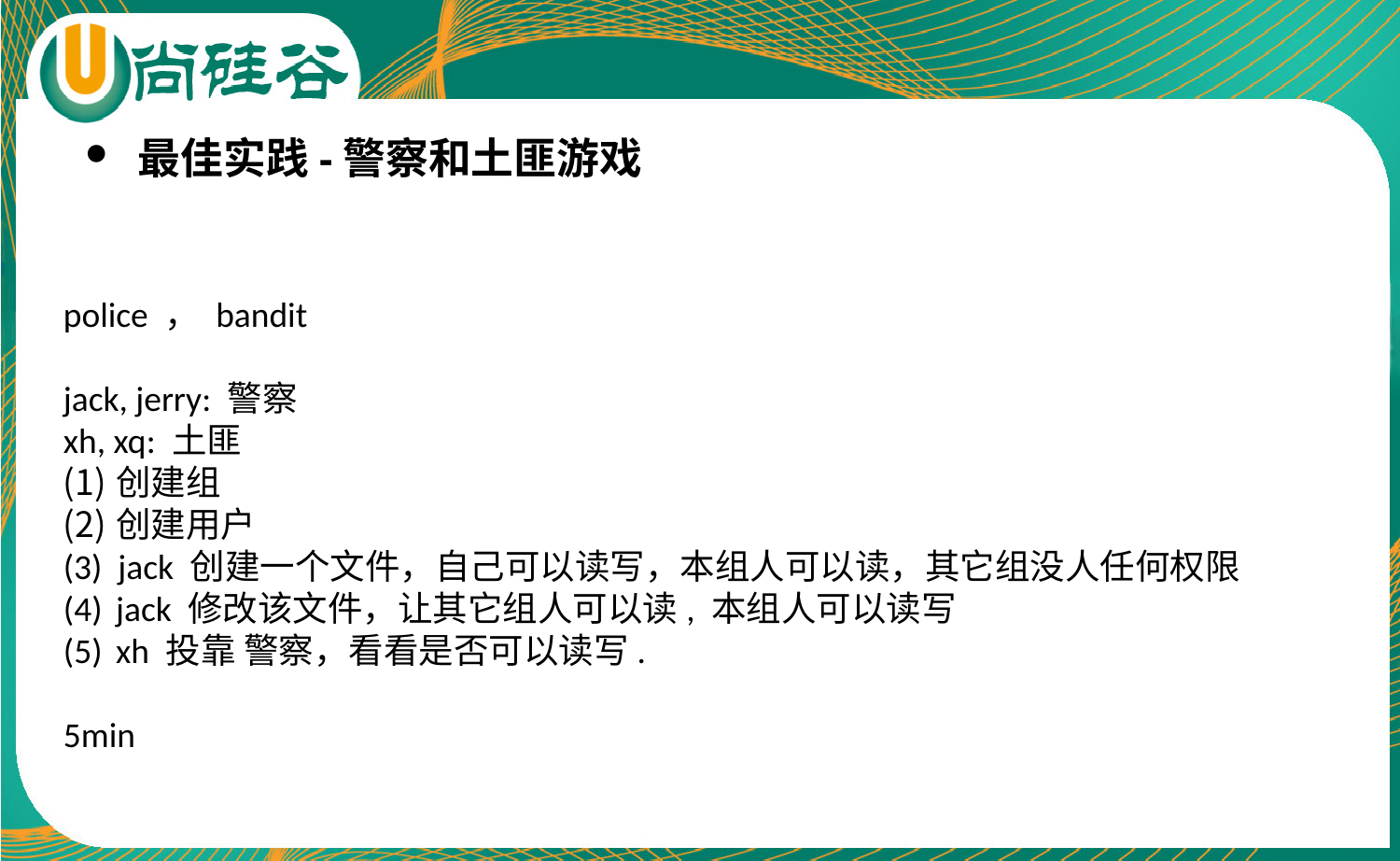

最佳实践-警察和土匪游戏

police ， bandit

jack, jerry: 警察
xh, xq: 土匪
创建组
创建用户
(3)  jack 创建一个文件，自己可以读写，本组人可以读，其它组没人任何权限
jack 修改该文件，让其它组人可以读, 本组人可以读写
xh 投靠 警察，看看是否可以读写.

5min